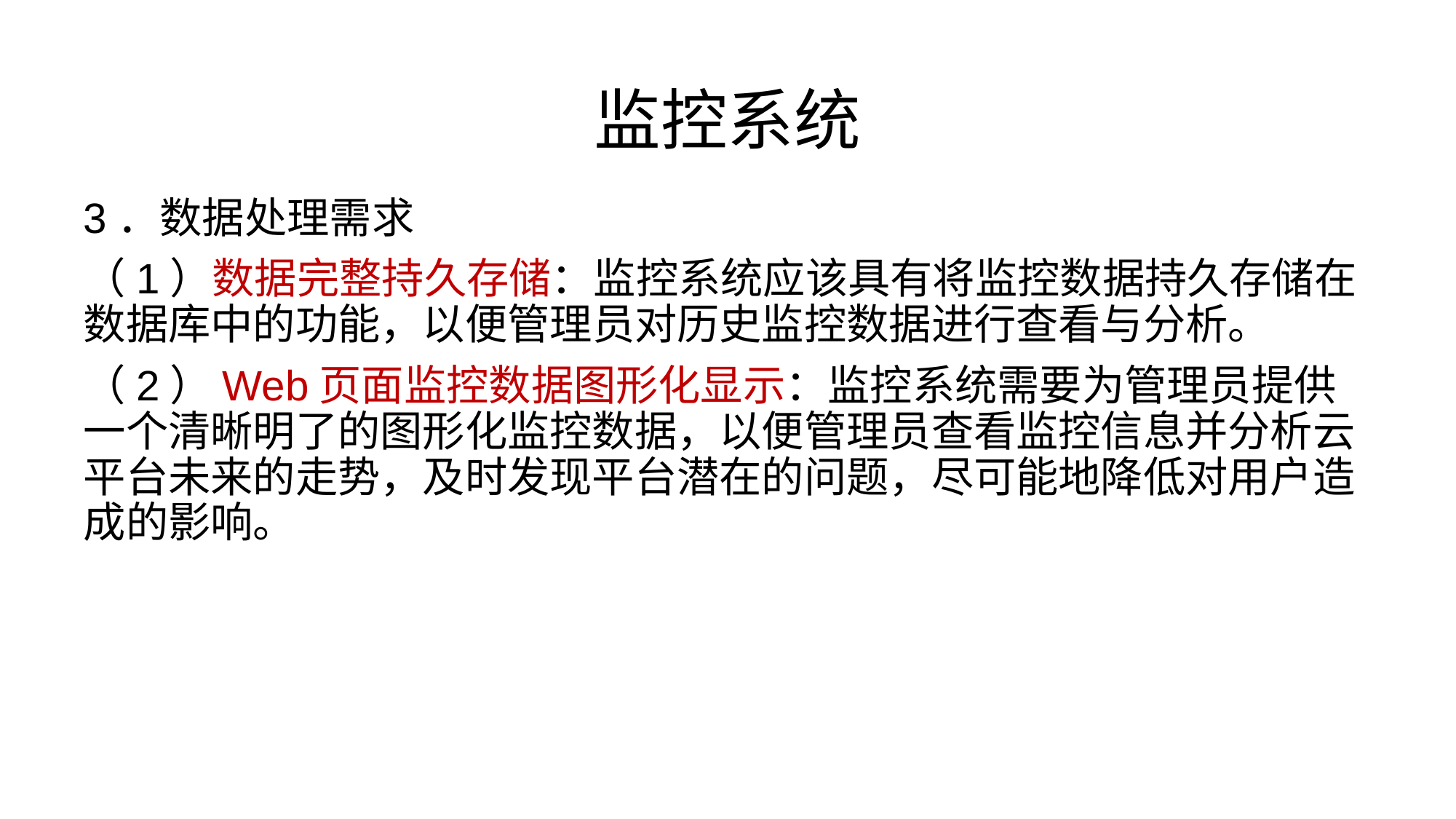

# 监控系统
3．数据处理需求
（1）数据完整持久存储：监控系统应该具有将监控数据持久存储在数据库中的功能，以便管理员对历史监控数据进行查看与分析。
（2）Web页面监控数据图形化显示：监控系统需要为管理员提供一个清晰明了的图形化监控数据，以便管理员查看监控信息并分析云平台未来的走势，及时发现平台潜在的问题，尽可能地降低对用户造成的影响。